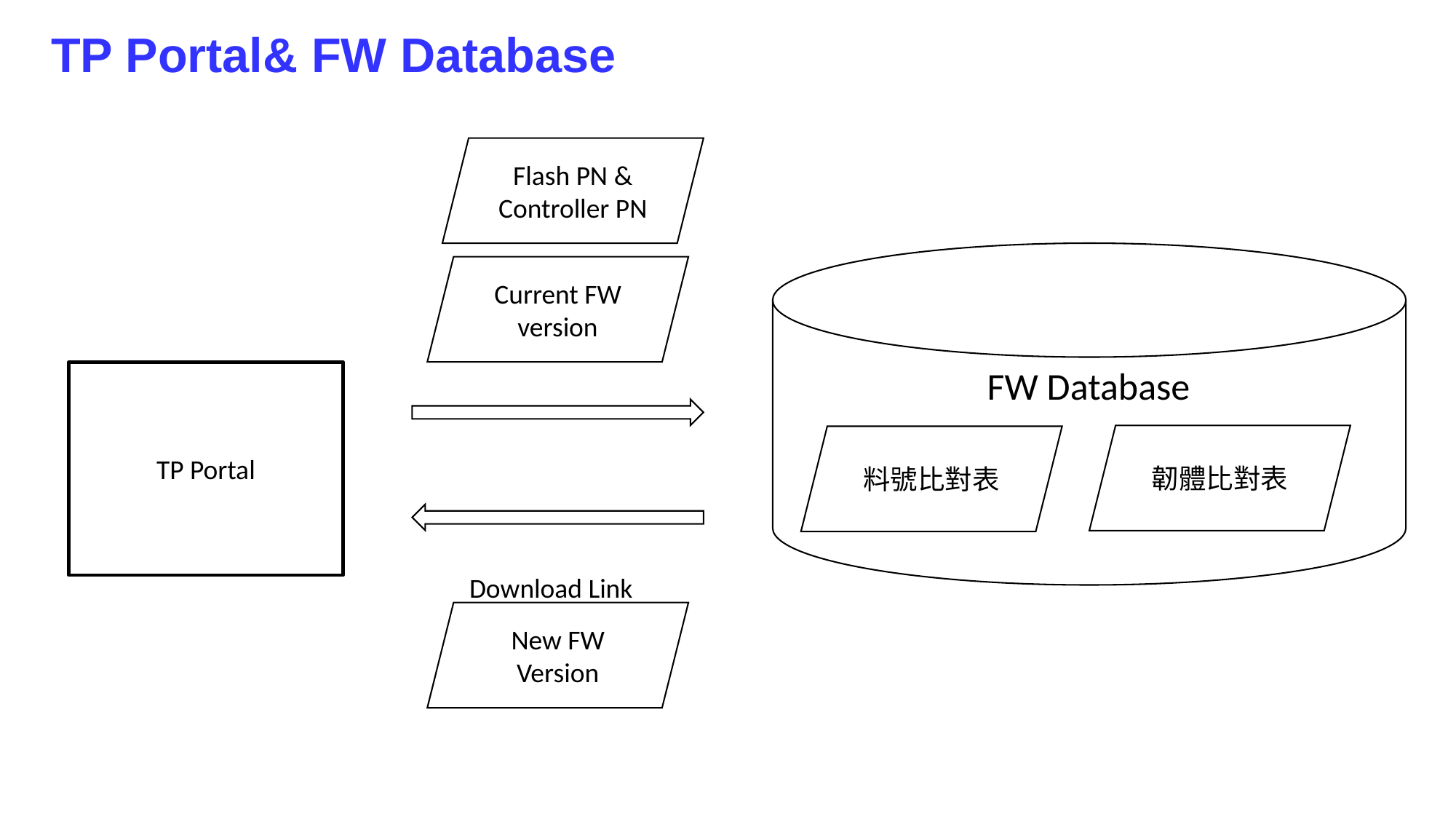

TP Portal& FW Database
Flash PN &
Controller PN

Current FW version
FW Database
TP Portal

韌體比對表
料號比對表

Download Link
New FW Version